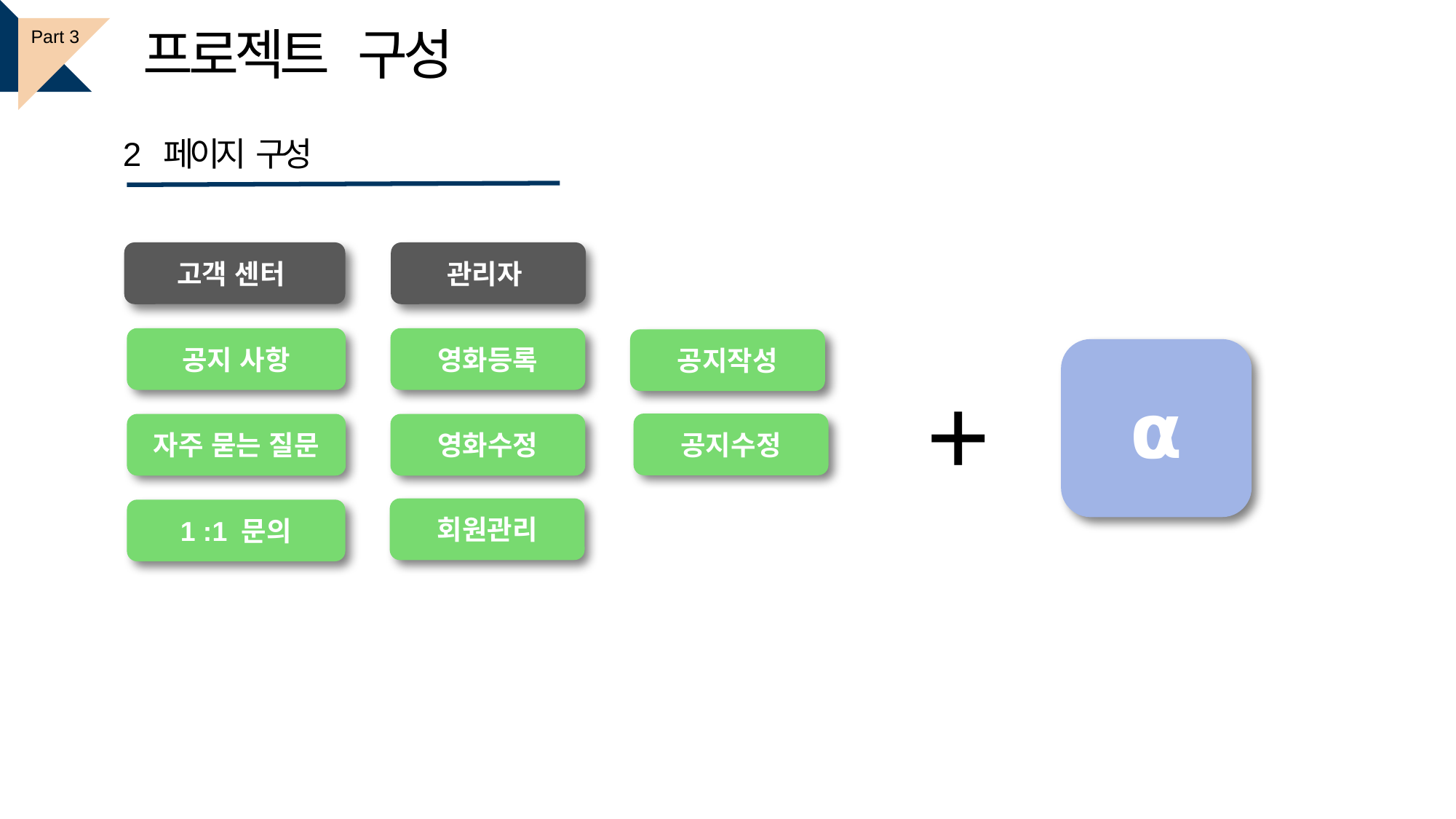

프로젝트   구성

Part 3
2   페이지   구성
고객 센터
관리자
공지 사항
영화등록
공지작성
⍺
+
공지수정
자주 묻는 질문
영화수정
회원관리
1 :1 문의